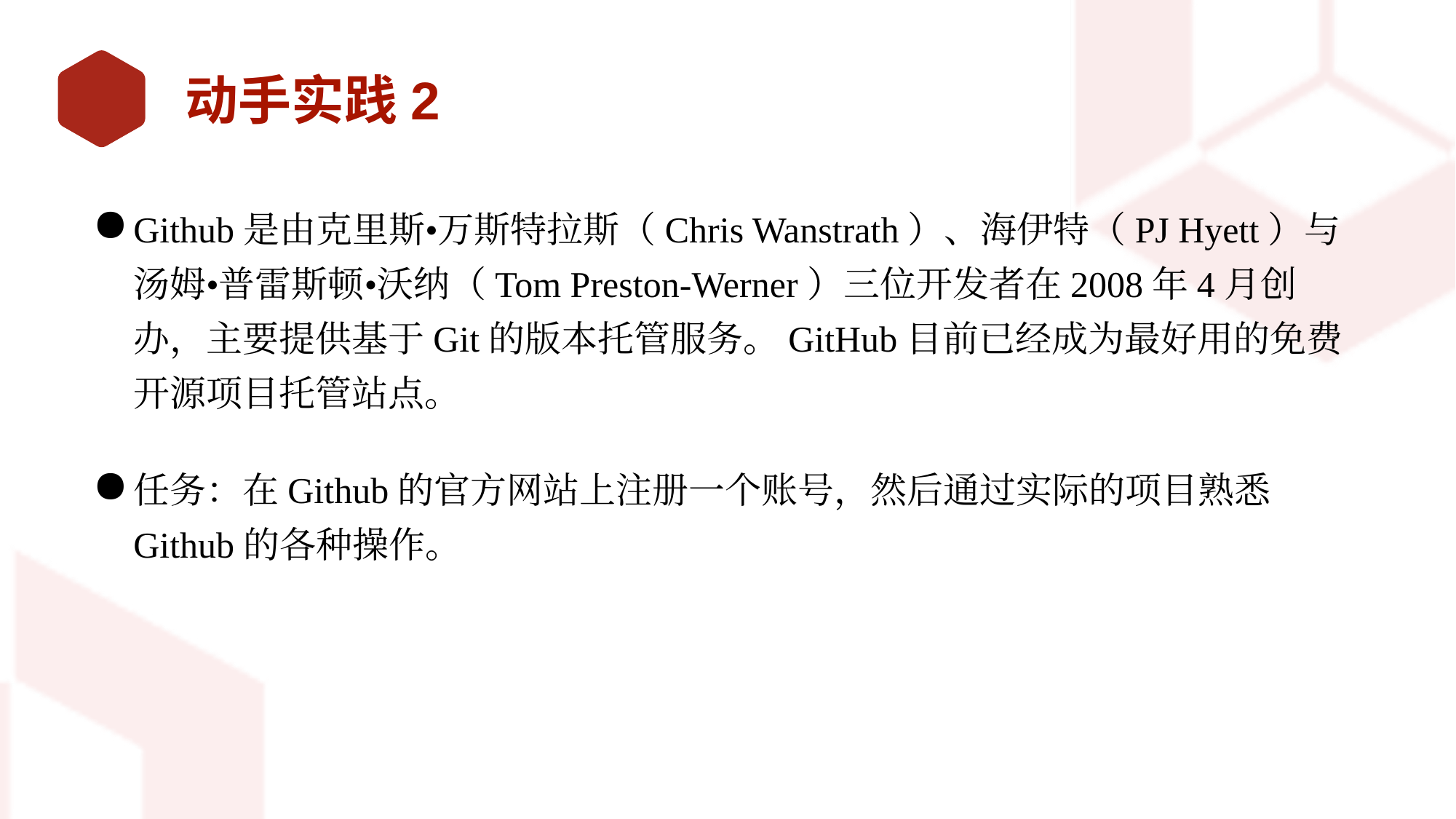

# 动手实践2
Github是由克里斯•万斯特拉斯（Chris Wanstrath）、海伊特（PJ Hyett）与汤姆•普雷斯顿•沃纳（Tom Preston-Werner）三位开发者在2008年4月创办，主要提供基于Git的版本托管服务。GitHub目前已经成为最好用的免费开源项目托管站点。
任务：在Github的官方网站上注册一个账号，然后通过实际的项目熟悉Github的各种操作。